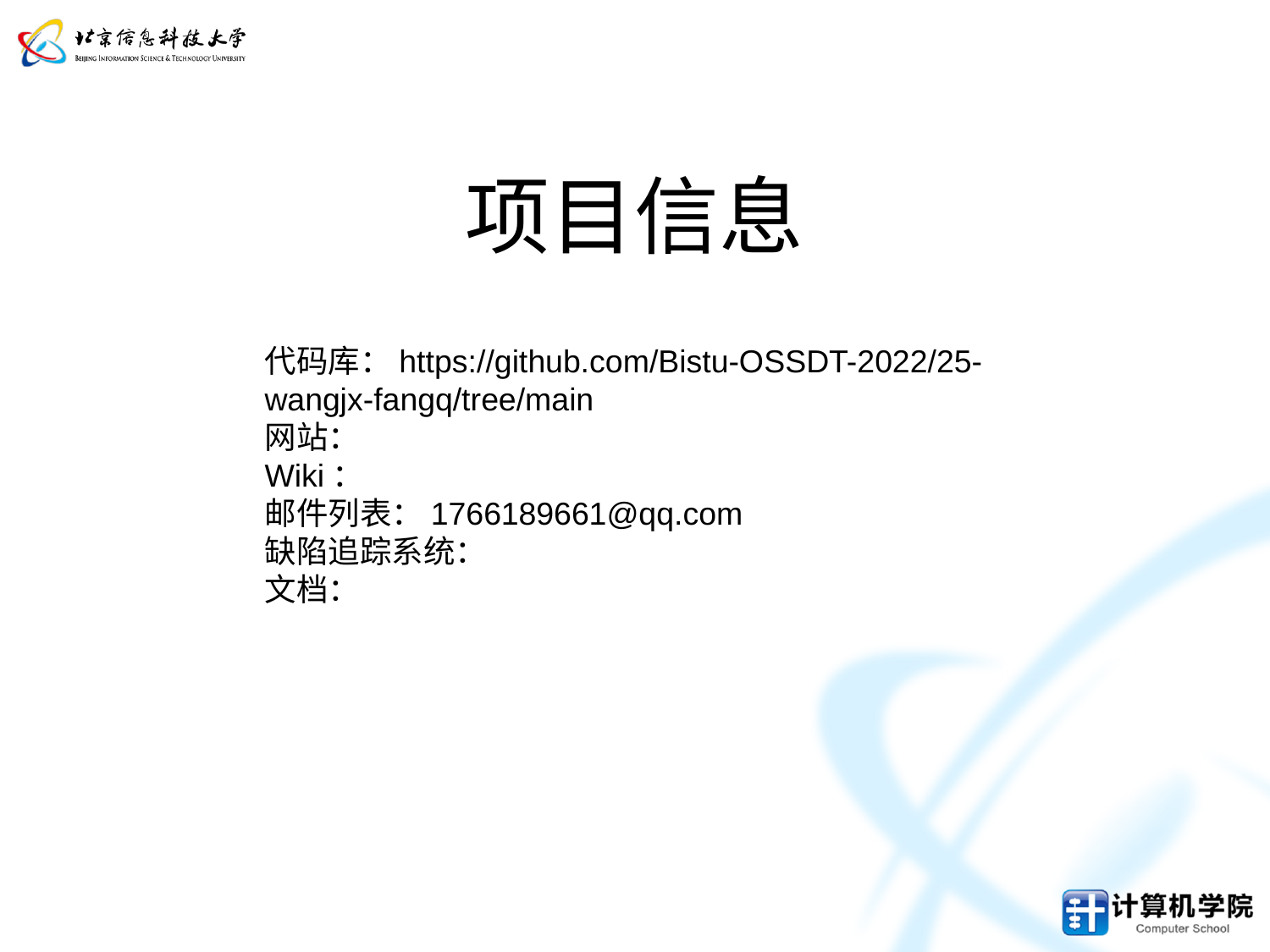

项目信息
代码库：https://github.com/Bistu-OSSDT-2022/25-wangjx-fangq/tree/main
网站：
Wiki：
邮件列表：1766189661@qq.com
缺陷追踪系统：
文档：